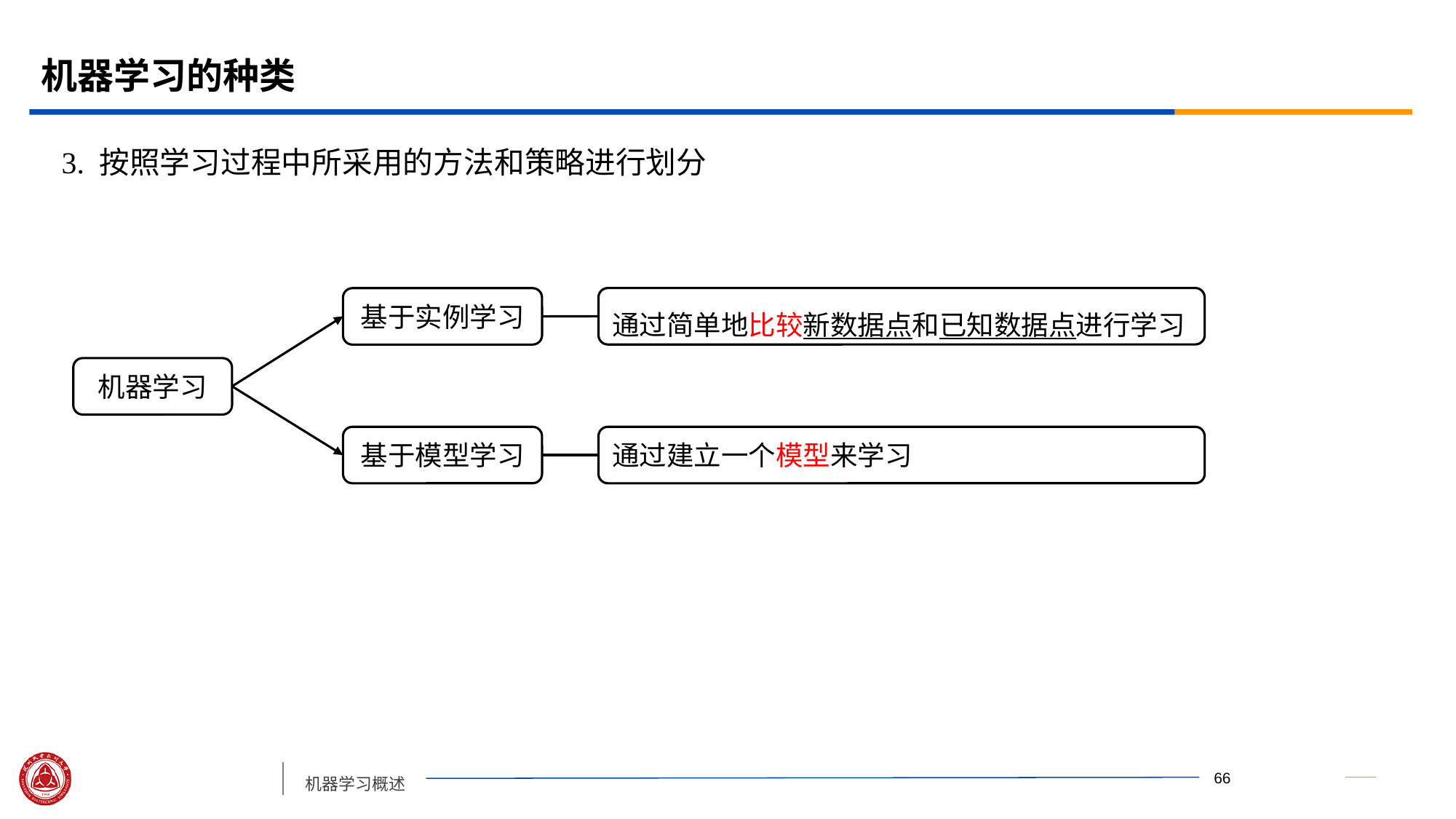

# 机器学习的种类
3. 按照学习过程中所采用的方法和策略进行划分
通过简单地比较新数据点和已知数据点进行学习
基于实例学习
机器学习
基于模型学习
通过建立一个模型来学习